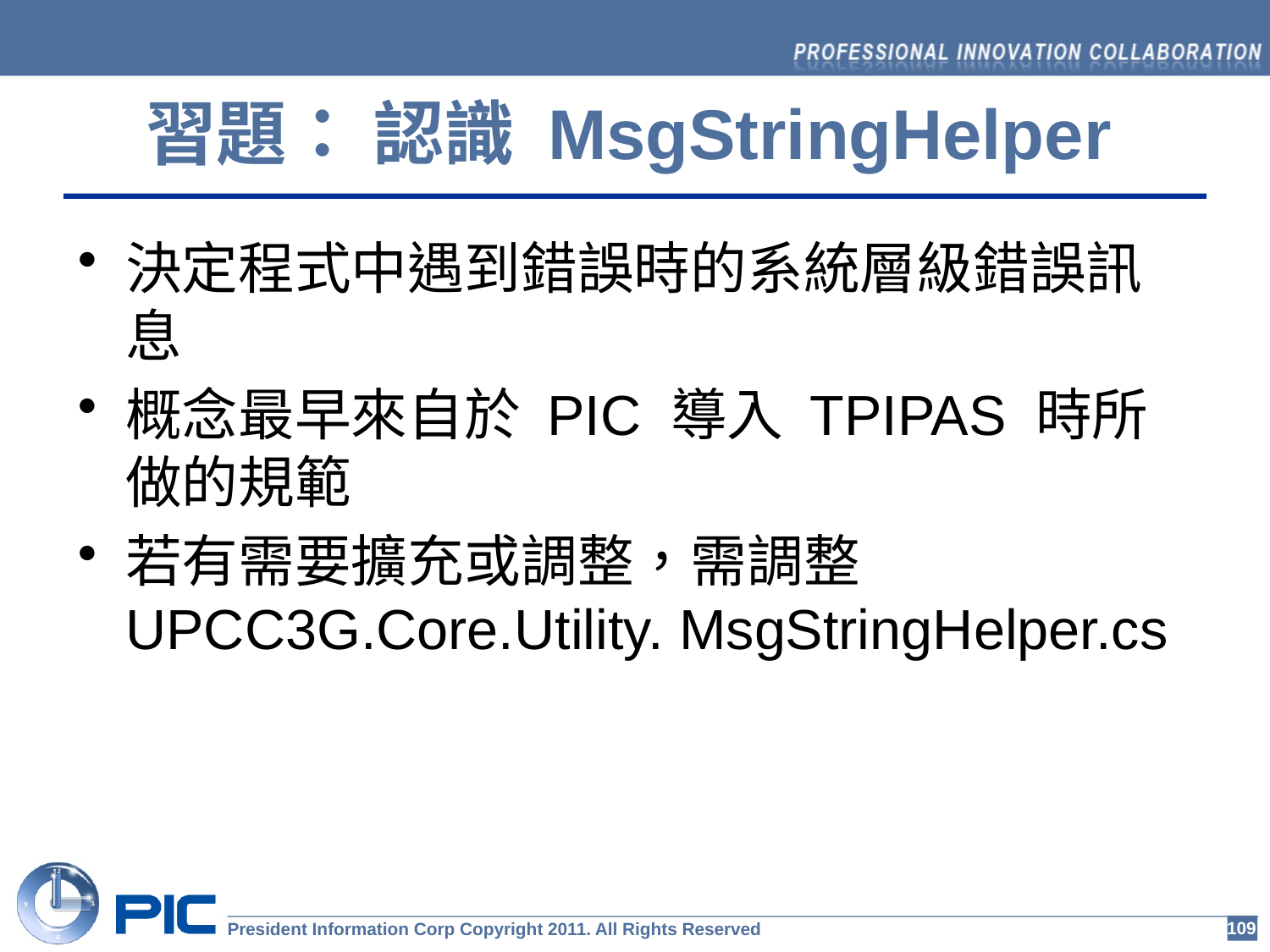

習題： 認識 MsgStringHelper

決定程式中遇到錯誤時的系統層級錯誤訊息
概念最早來自於 PIC 導入 TPIPAS 時所做的規範
若有需要擴充或調整，需調整
UPCC3G.Core.Utility. MsgStringHelper.cs